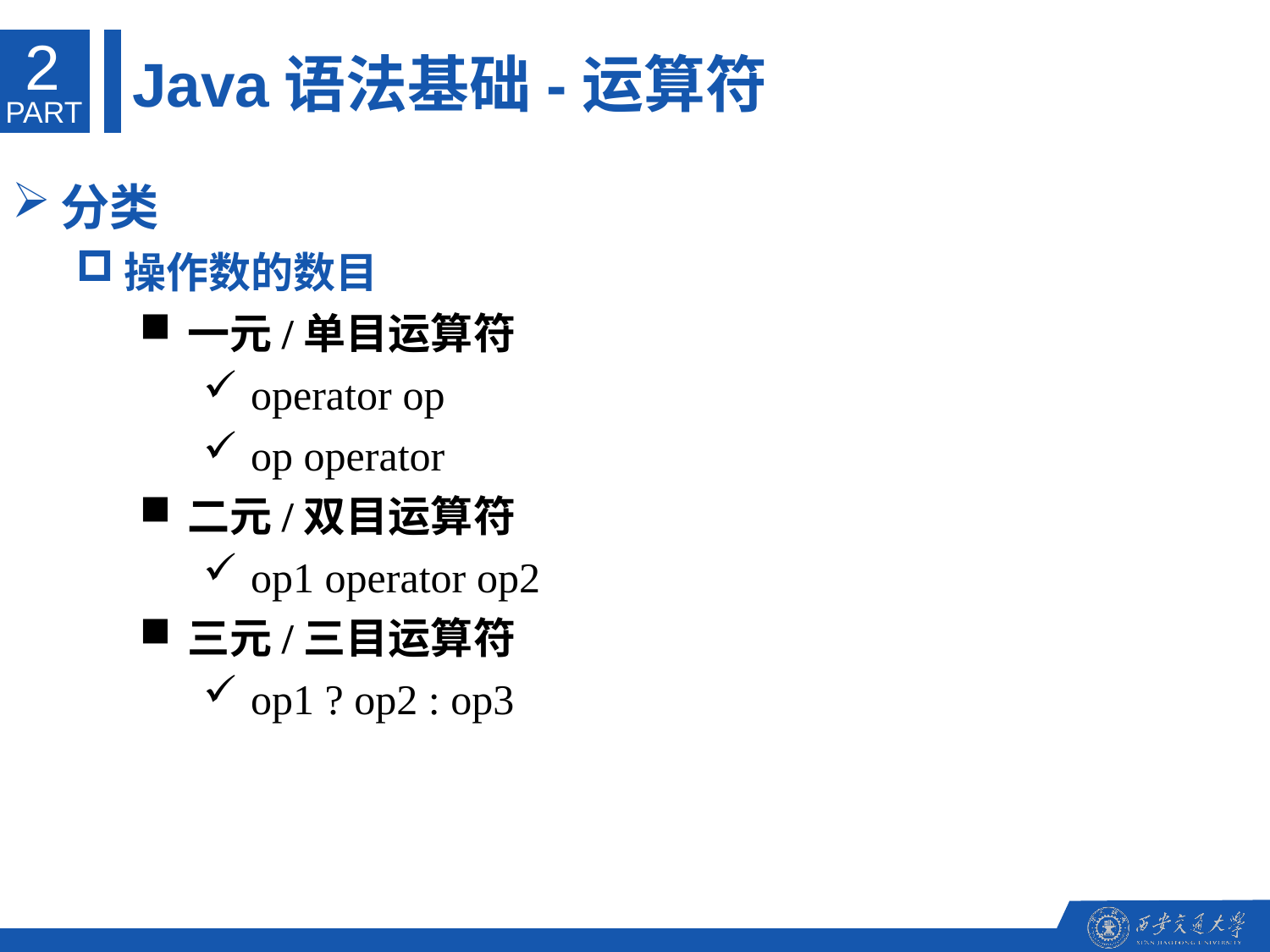

2
Java语法基础-运算符

PART
分类
操作数的数目
一元/单目运算符
operator op
op operator
二元/双目运算符
op1 operator op2
三元/三目运算符
op1 ? op2 : op3